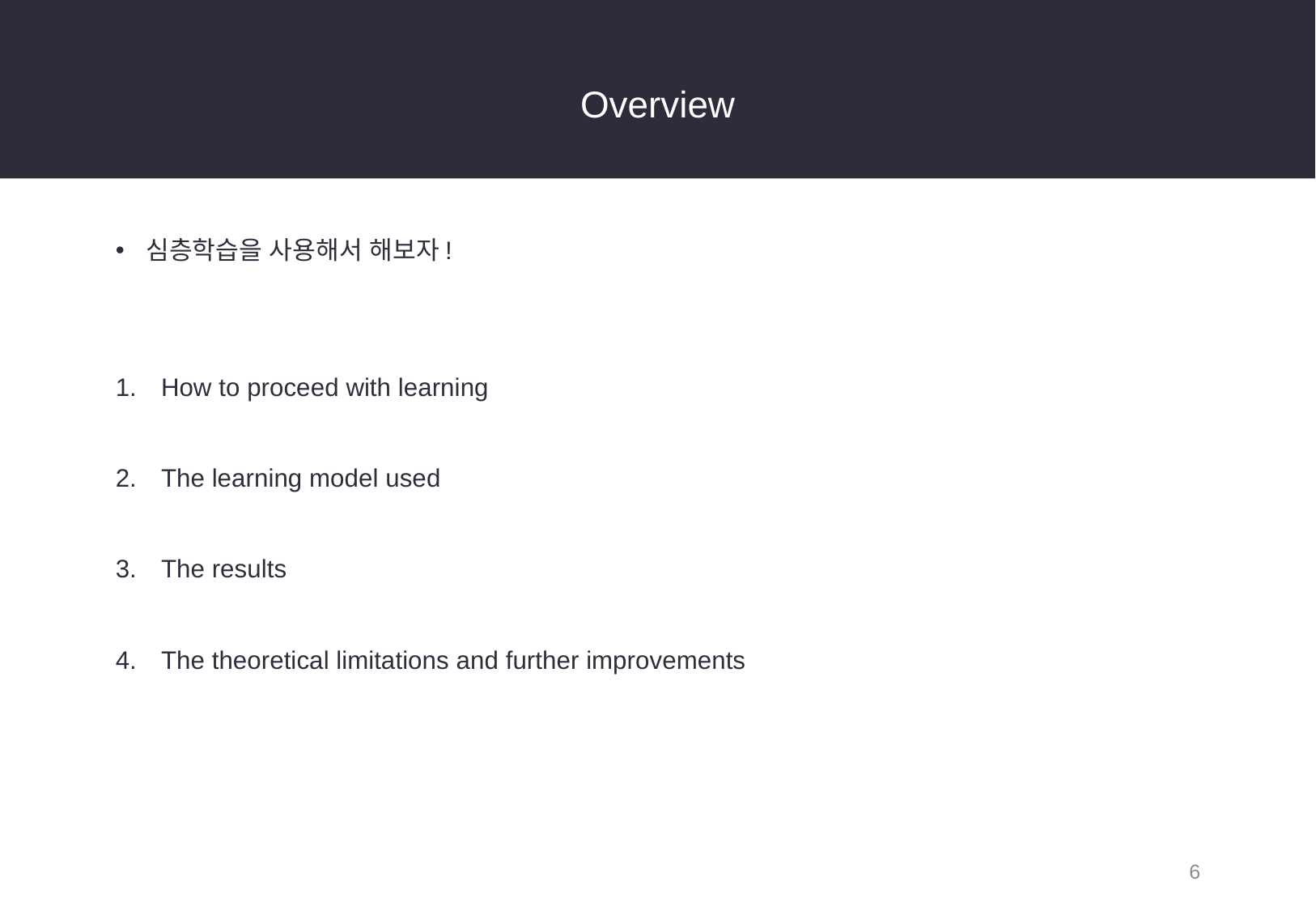

Overview
심층학습을 사용해서 해보자!

How to proceed with learning

The learning model used

The results

The theoretical limitations and further improvements

6